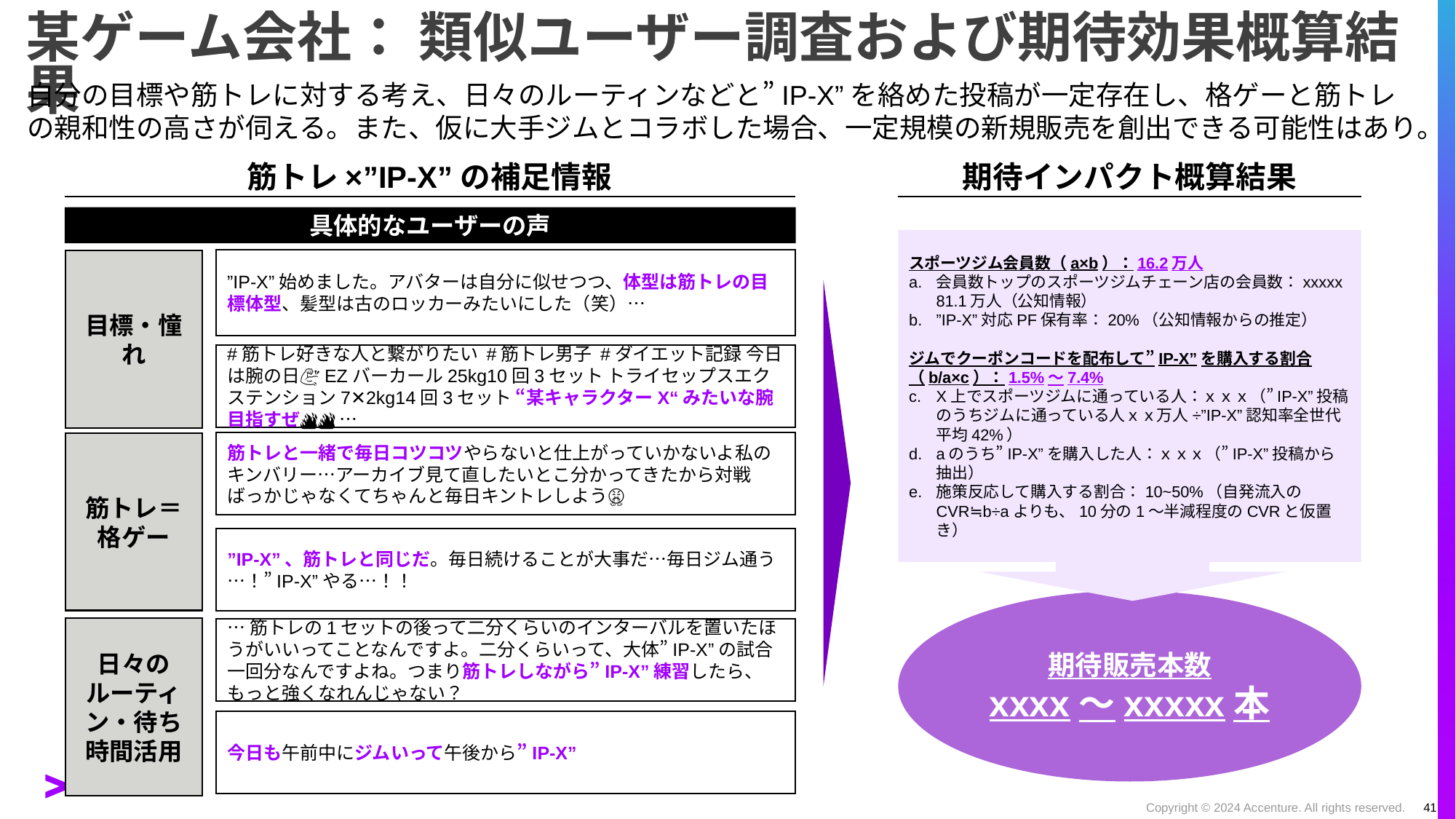

# 某ゲーム会社： 類似ユーザー調査および期待効果概算結果
自分の目標や筋トレに対する考え、日々のルーティンなどと”IP-X”を絡めた投稿が一定存在し、格ゲーと筋トレの親和性の高さが伺える。また、仮に大手ジムとコラボした場合、一定規模の新規販売を創出できる可能性はあり。
筋トレ×”IP-X”の補足情報
期待インパクト概算結果
具体的なユーザーの声
スポーツジム会員数（a×b）：16.2万人
会員数トップのスポーツジムチェーン店の会員数：xxxxx 81.1万人（公知情報）
”IP-X”対応PF保有率：20%（公知情報からの推定）

ジムでクーポンコードを配布して”IP-X”を購入する割合（b/a×c）：1.5%～7.4%
X上でスポーツジムに通っている人：ｘｘｘ（”IP-X”投稿のうちジムに通っている人ｘｘ万人÷”IP-X”認知率全世代平均42%）
aのうち”IP-X”を購入した人：ｘｘｘ（”IP-X”投稿から抽出）
施策反応して購入する割合：10~50%（自発流入のCVR≒b÷aよりも、10分の1～半減程度のCVRと仮置き）
”IP-X”始めました。アバターは自分に似せつつ、体型は筋トレの目標体型、髪型は古のロッカーみたいにした（笑）…
目標・憧れ
#筋トレ好きな人と繋がりたい #筋トレ男子 #ダイエット記録 今日は腕の日💪EZバーカール25kg10回3セット トライセップスエクステンション7✕2kg14回3セット “某キャラクターX“みたいな腕目指すぜ🔥🔥 …
筋トレと一緒で毎日コツコツやらないと仕上がっていかないよ私のキンバリー…アーカイブ見て直したいとこ分かってきたから対戦ばっかじゃなくてちゃんと毎日キントレしよう😤
筋トレ＝格ゲー

”IP-X”、筋トレと同じだ。毎日続けることが大事だ…毎日ジム通う…！”IP-X”やる…！！

期待販売本数
xxxx～xxxxx本
日々のルーティン・待ち時間活用
…筋トレの1セットの後って二分くらいのインターバルを置いたほうがいいってことなんですよ。二分くらいって、大体”IP-X”の試合一回分なんですよね。つまり筋トレしながら”IP-X”練習したら、もっと強くなれんじゃない？
今日も午前中にジムいって午後から”IP-X”